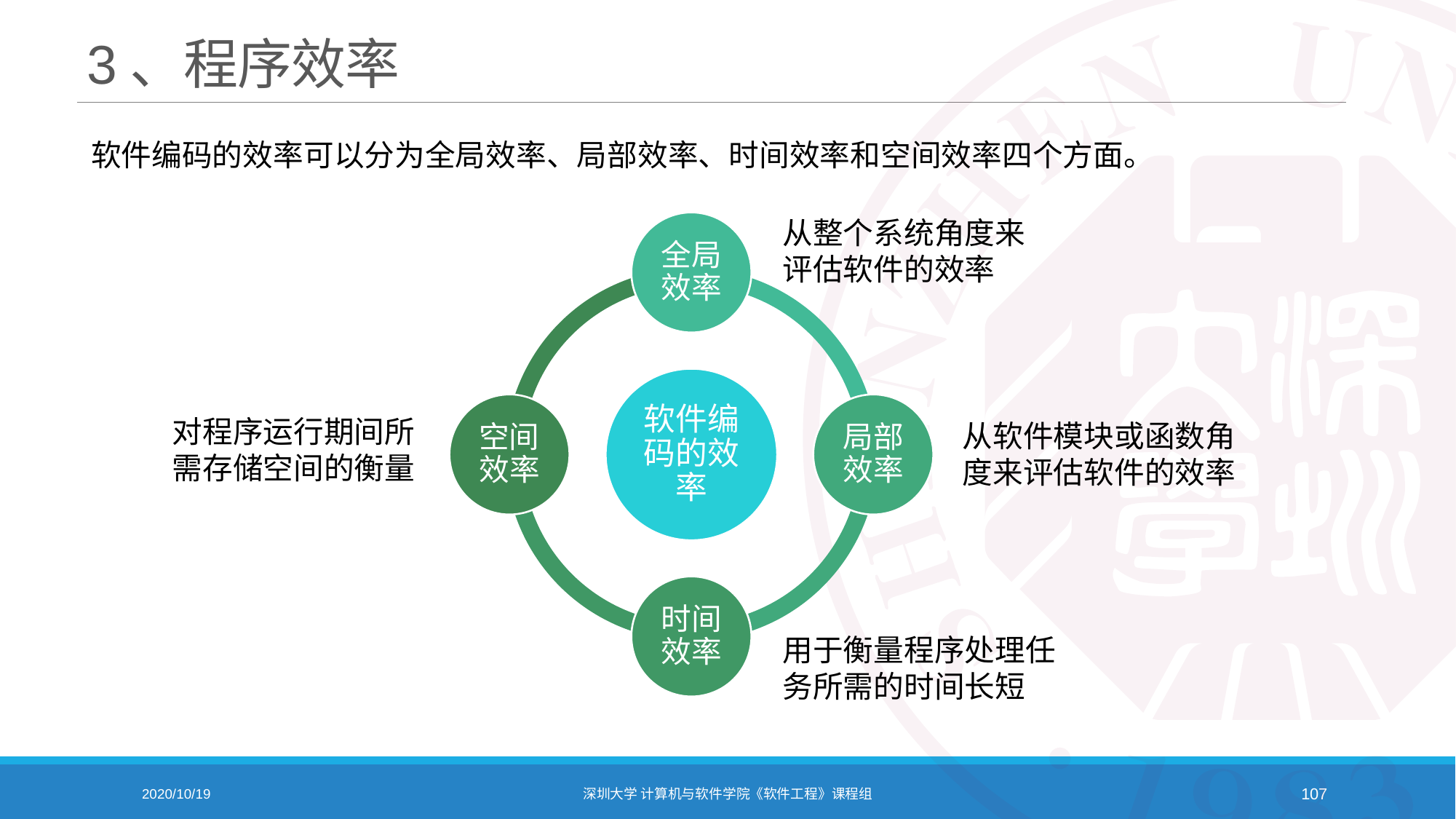

# 3、程序效率
软件编码的效率可以分为全局效率、局部效率、时间效率和空间效率四个方面。
从整个系统角度来评估软件的效率
软件编码的效率
全局效率
局部效率
时间效率
空间效率
对程序运行期间所需存储空间的衡量
从软件模块或函数角度来评估软件的效率
用于衡量程序处理任务所需的时间长短
2020/10/19
深圳大学 计算机与软件学院《软件工程》课程组
107